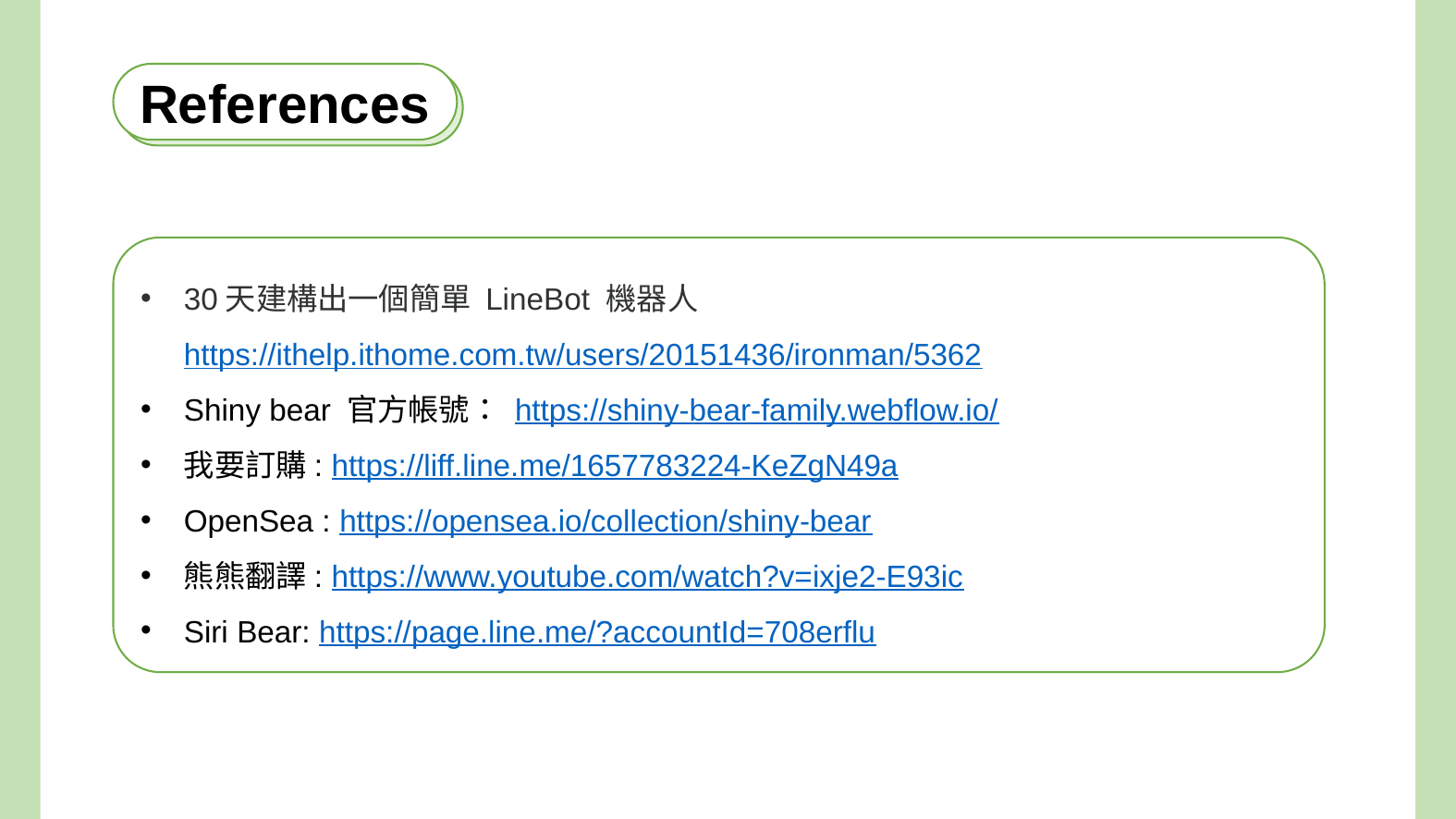

References

30天建構出一個簡單 LineBot 機器人https://ithelp.ithome.com.tw/users/20151436/ironman/5362
Shiny bear 官方帳號： https://shiny-bear-family.webflow.io/
我要訂購: https://liff.line.me/1657783224-KeZgN49a
OpenSea : https://opensea.io/collection/shiny-bear
熊熊翻譯: https://www.youtube.com/watch?v=ixje2-E93ic
Siri Bear: https://page.line.me/?accountId=708erflu